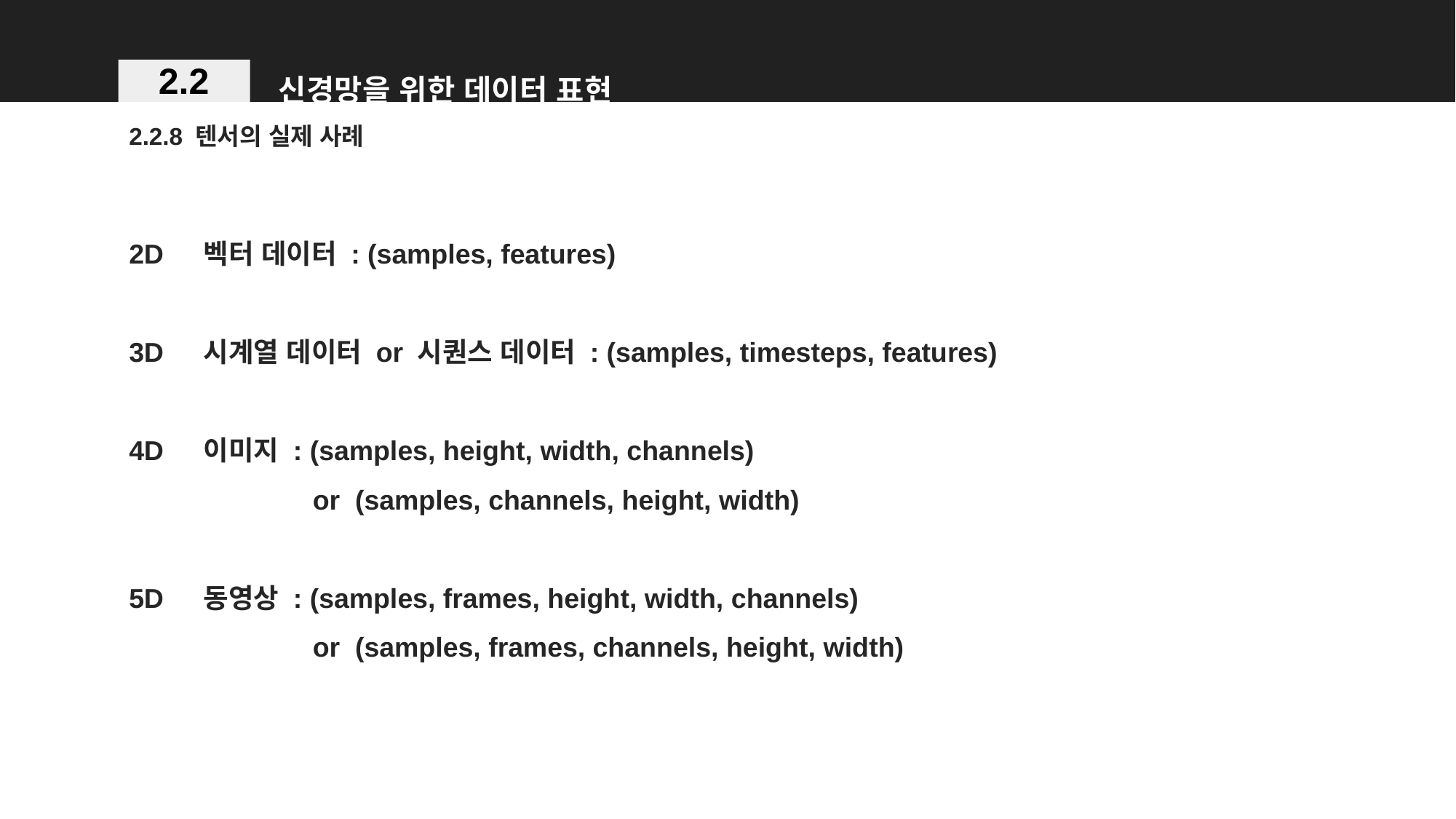

신경망을 위한 데이터 표현
2.2

2.2.8 텐서의 실제 사례
2D

3D

4D

5D

벡터 데이터 : (samples, features)

시계열 데이터 or 시퀀스 데이터 : (samples, timesteps, features)

이미지 : (samples, height, width, channels)
	or  (samples, channels, height, width)

동영상 : (samples, frames, height, width, channels)
	or  (samples, frames, channels, height, width)